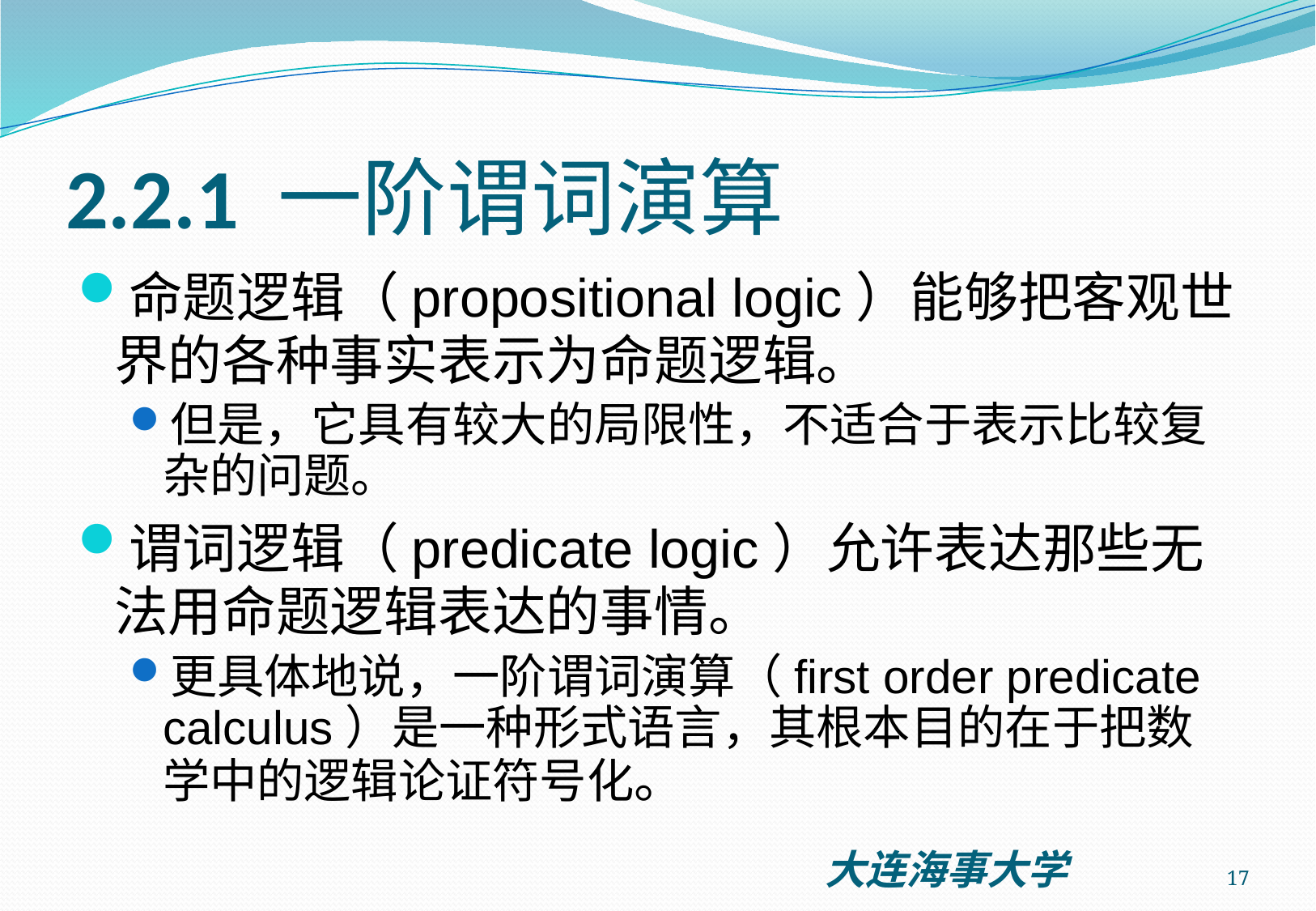

# 2.2.1 一阶谓词演算
命题逻辑（propositional logic）能够把客观世界的各种事实表示为命题逻辑。
但是，它具有较大的局限性，不适合于表示比较复杂的问题。
谓词逻辑（predicate logic）允许表达那些无法用命题逻辑表达的事情。
更具体地说，一阶谓词演算（first order predicate calculus）是一种形式语言，其根本目的在于把数学中的逻辑论证符号化。

17